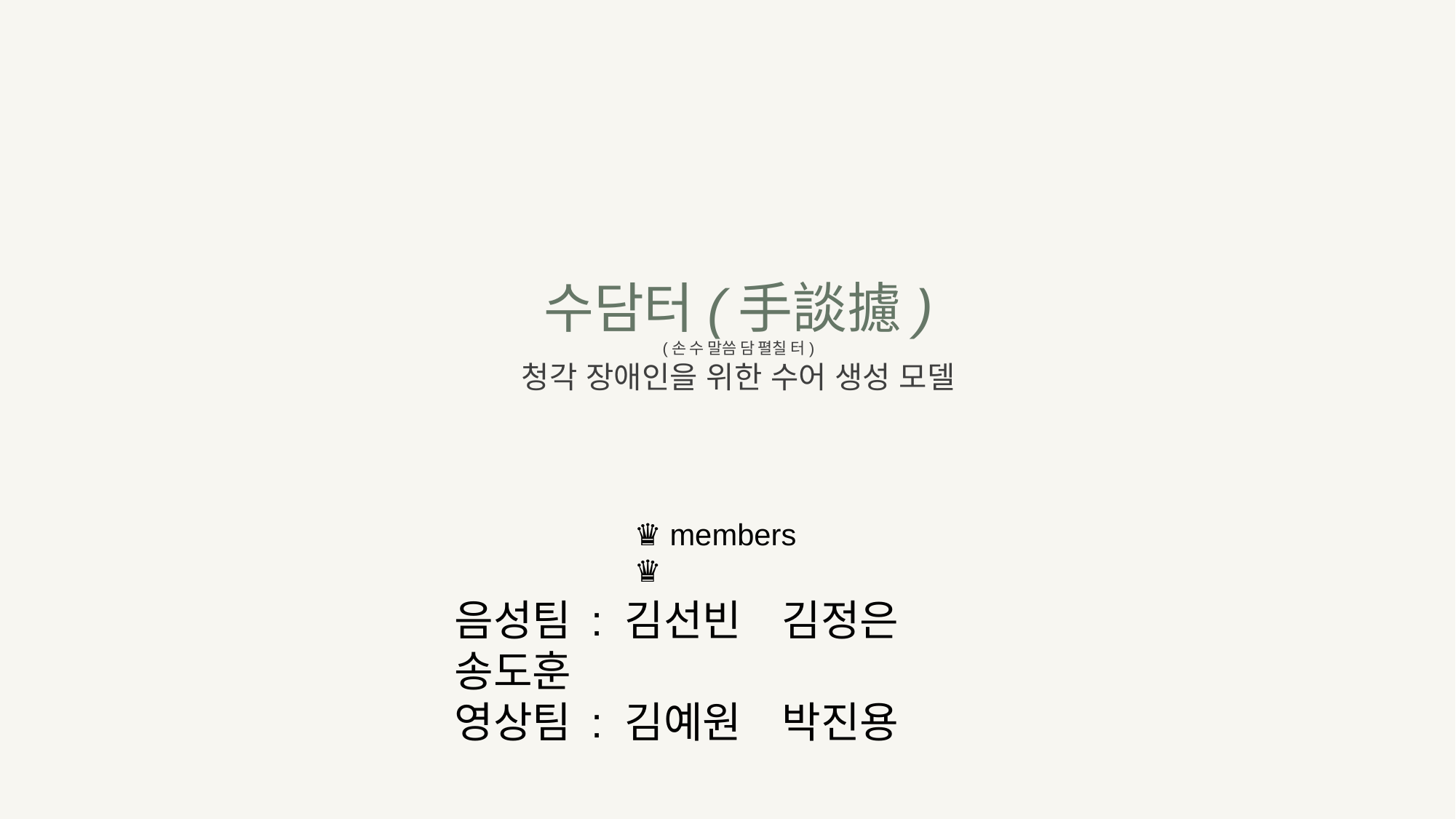

수담터(手談攄)
(손 수 말씀 담 펼칠 터)
청각 장애인을 위한 수어 생성 모델
♛ members ♛
음성팀 : 김선빈	김정은	송도훈
영상팀 : 김예원	박진용